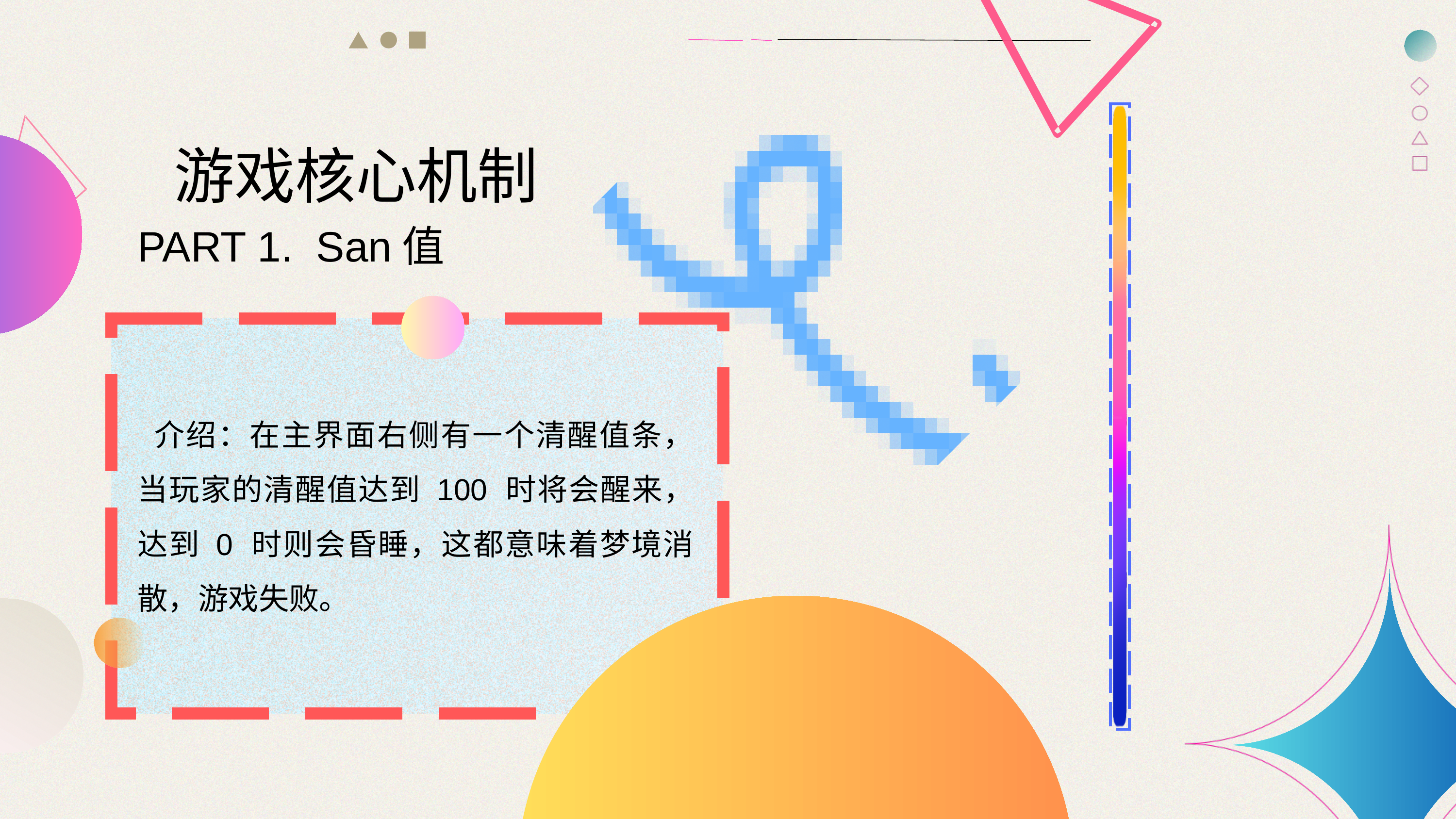

游戏核心机制

PART 1.  San值

 介绍：在主界面右侧有一个清醒值条，当玩家的清醒值达到 100 时将会醒来，达到 0 时则会昏睡，这都意味着梦境消散，游戏失败。